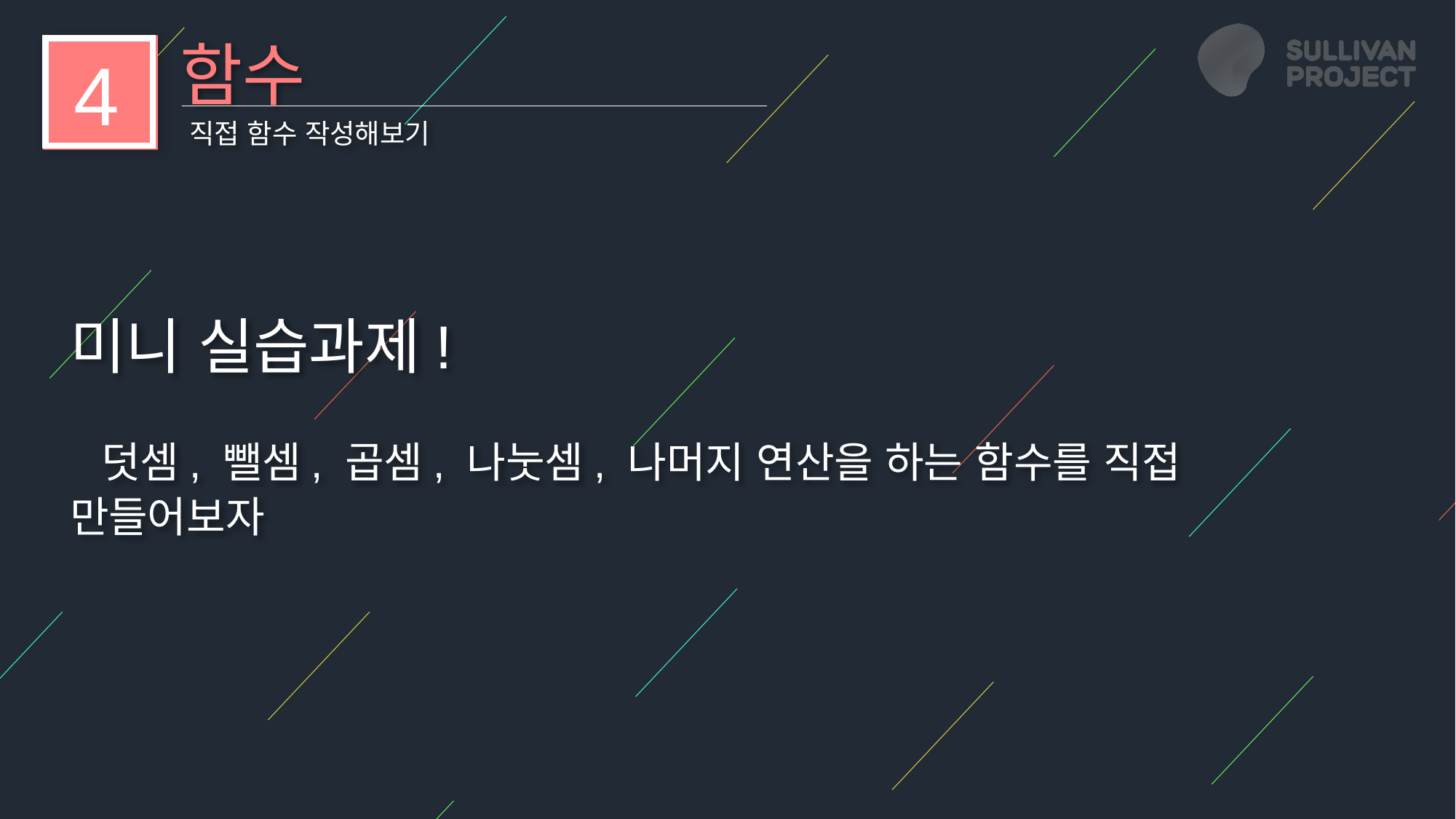

함수

4
직접 함수 작성해보기
미니 실습과제!

 덧셈, 뺄셈, 곱셈, 나눗셈, 나머지 연산을 하는 함수를 직접 만들어보자